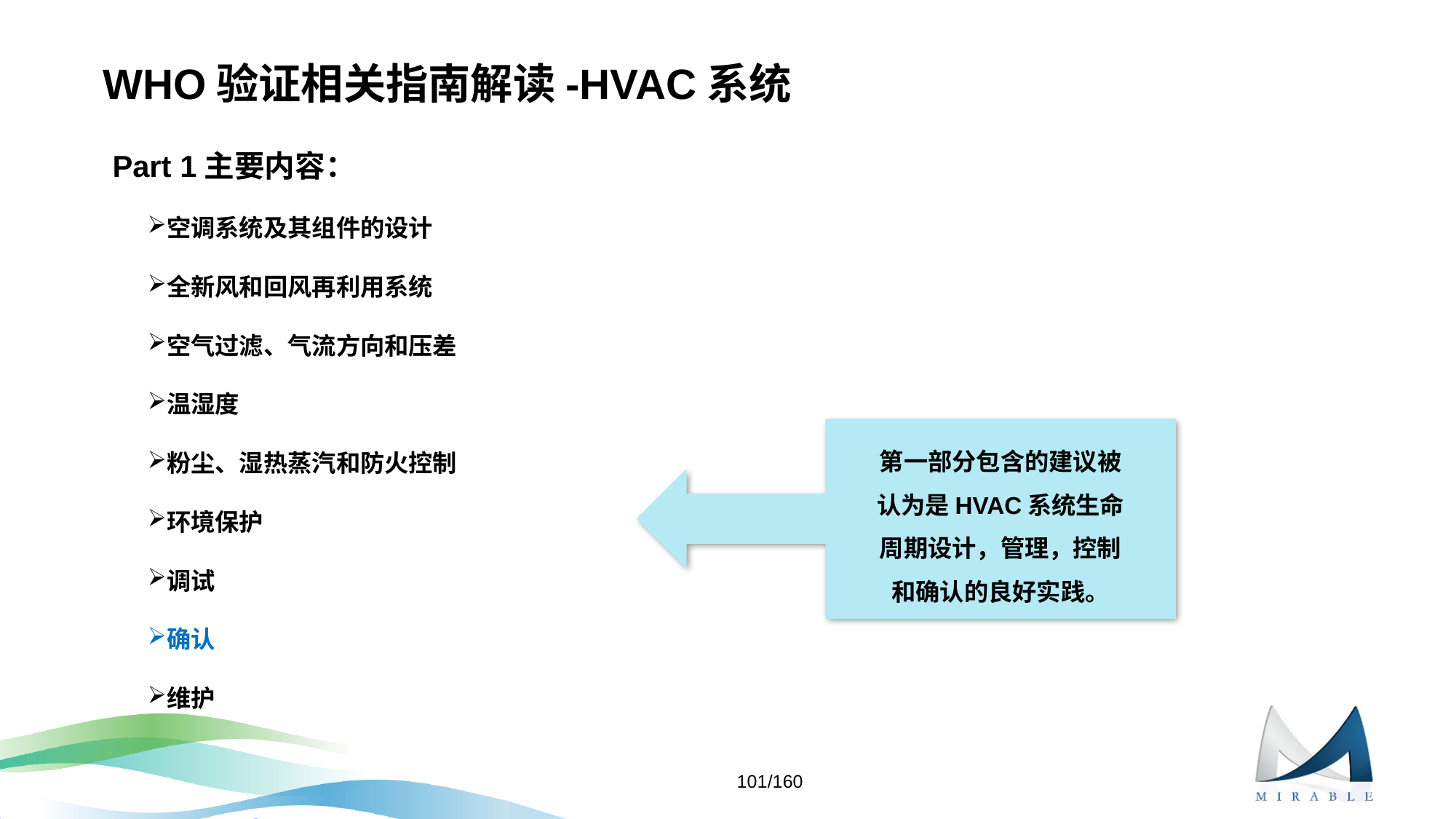

# WHO验证相关指南解读-HVAC系统
Part 1主要内容：
空调系统及其组件的设计
全新风和回风再利用系统
空气过滤、气流方向和压差
温湿度
粉尘、湿热蒸汽和防火控制
环境保护
调试
确认
维护

第一部分包含的建议被
认为是HVAC系统生命
周期设计，管理，控制
和确认的良好实践。
101/160